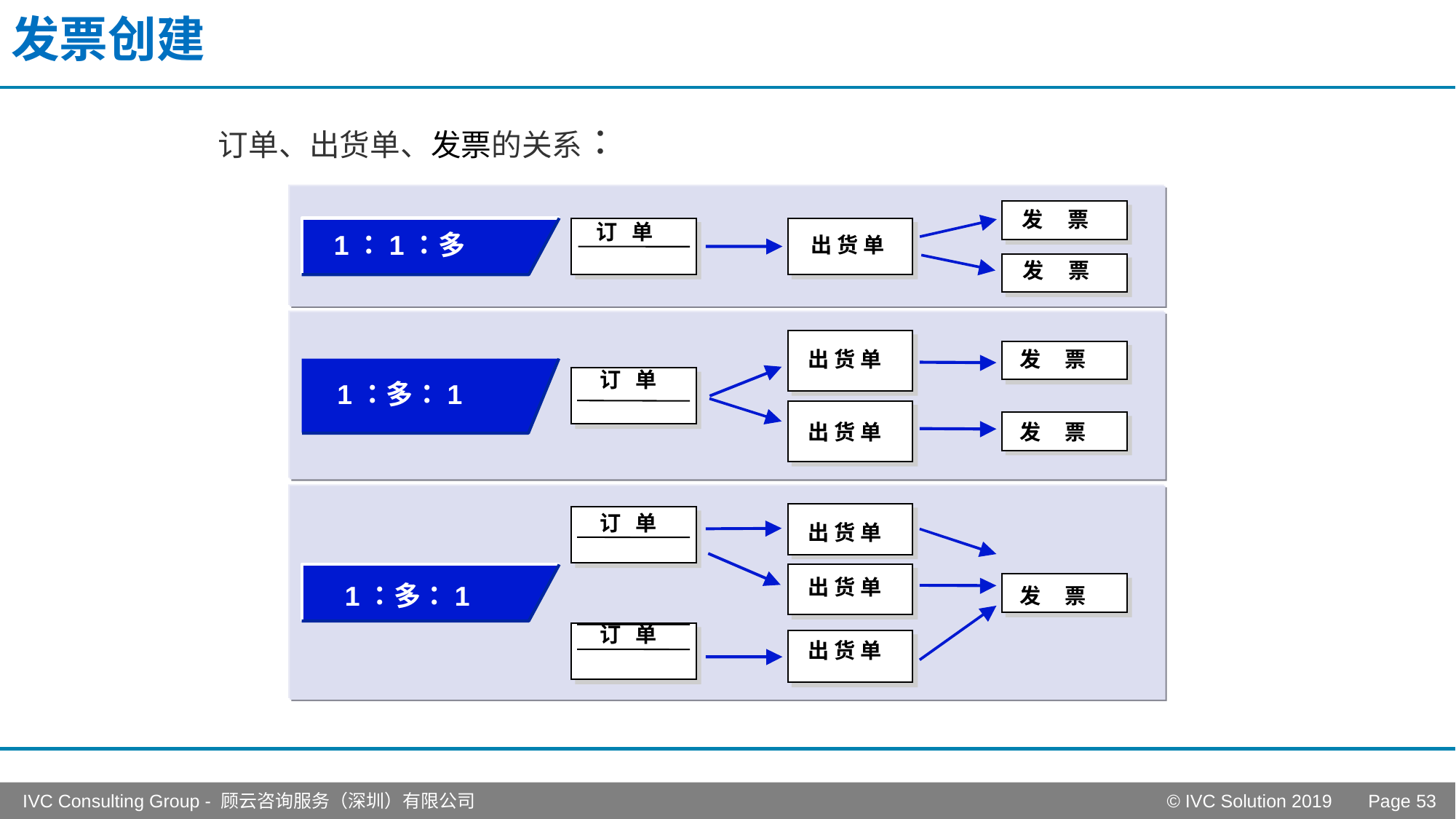

# 发票创建

订单、出货单、发票的关系：

发     票
Invoice

订   单

1：1：多
Sales order
Delivery
出 货 单

发     票

Invoice

Delivery

出 货 单
发     票
Invoice

订   单

1：多：1
Sales order

Delivery

出 货 单
发     票

Invoice

订   单

Delivery
Sales order
出 货 单

Delivery
出 货 单

1：多：1
发     票
Invoice

订   单

Sales order

出 货 单
Delivery